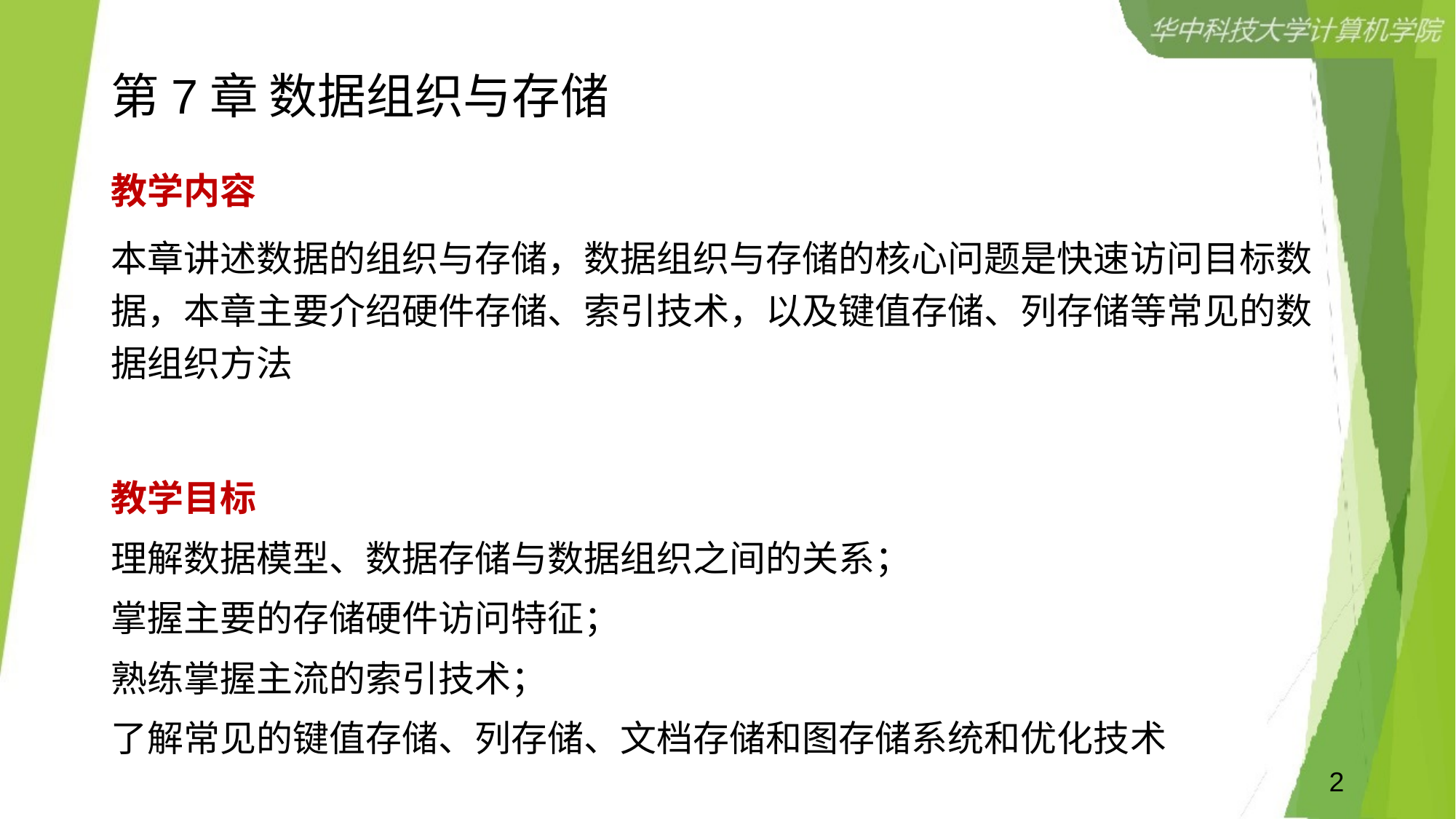

# 第7章 数据组织与存储
教学内容
本章讲述数据的组织与存储，数据组织与存储的核心问题是快速访问目标数据，本章主要介绍硬件存储、索引技术，以及键值存储、列存储等常见的数据组织方法

教学目标
理解数据模型、数据存储与数据组织之间的关系；
掌握主要的存储硬件访问特征；
熟练掌握主流的索引技术；
了解常见的键值存储、列存储、文档存储和图存储系统和优化技术
2